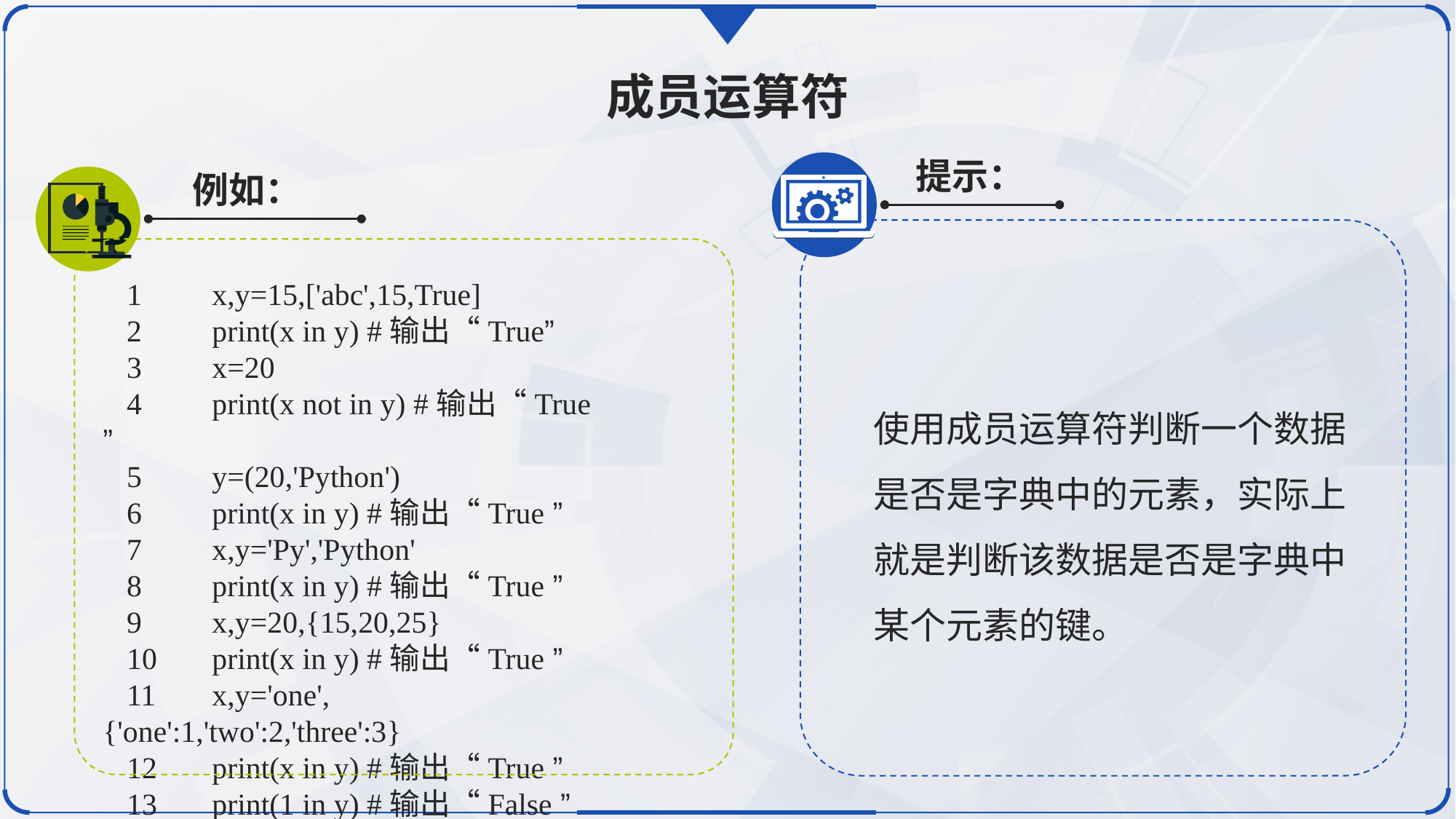

成员运算符
提示：

例如：

1	x,y=15,['abc',15,True]
2	print(x in y) #输出“True”
3	x=20
4	print(x not in y) #输出“True ”
5	y=(20,'Python')
6	print(x in y) #输出“True ”
7	x,y='Py','Python'
8	print(x in y) #输出“True ”
9	x,y=20,{15,20,25}
10	print(x in y) #输出“True ”
11	x,y='one',{'one':1,'two':2,'three':3}
12	print(x in y) #输出“True ”
13	print(1 in y) #输出“False ”
使用成员运算符判断一个数据是否是字典中的元素，实际上就是判断该数据是否是字典中某个元素的键。